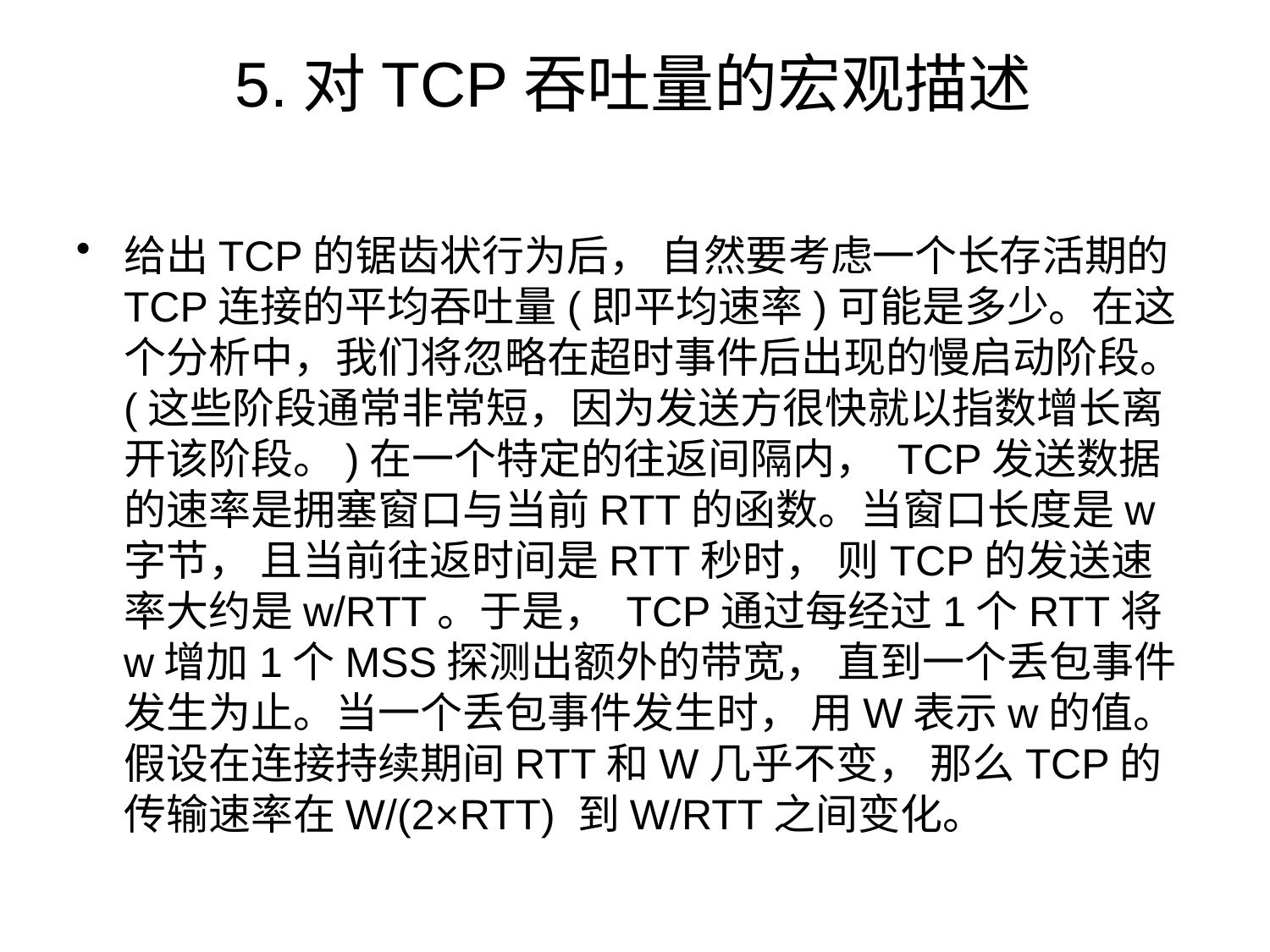

# 5.对TCP吞吐量的宏观描述
给出TCP的锯齿状行为后， 自然要考虑一个长存活期的TCP连接的平均吞吐量(即平均速率)可能是多少。在这个分析中，我们将忽略在超时事件后出现的慢启动阶段。(这些阶段通常非常短，因为发送方很快就以指数增长离开该阶段。)在一个特定的往返间隔内， TCP发送数据的速率是拥塞窗口与当前RTT的函数。当窗口长度是w字节， 且当前往返时间是RTT秒时， 则TCP的发送速率大约是w/RTT。于是， TCP通过每经过1个RTT将w增加1个MSS探测出额外的带宽， 直到一个丢包事件发生为止。当一个丢包事件发生时， 用W表示w的值。假设在连接持续期间RTT和W几乎不变， 那么TCP的传输速率在W/(2×RTT) 到W/RTT之间变化。